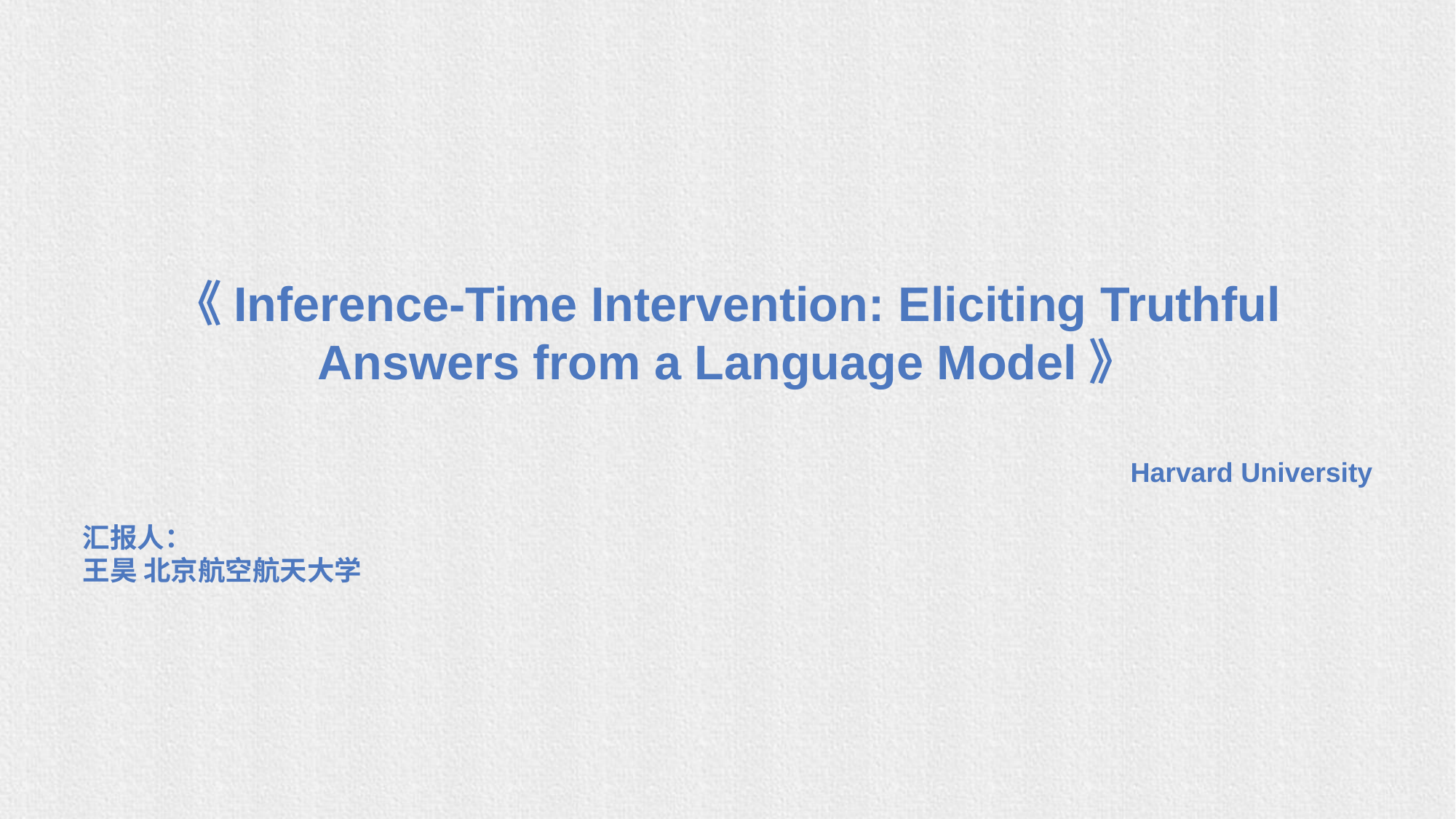

《Inference-Time Intervention: Eliciting Truthful Answers from a Language Model》

Harvard University

汇报人：
王昊 北京航空航天大学